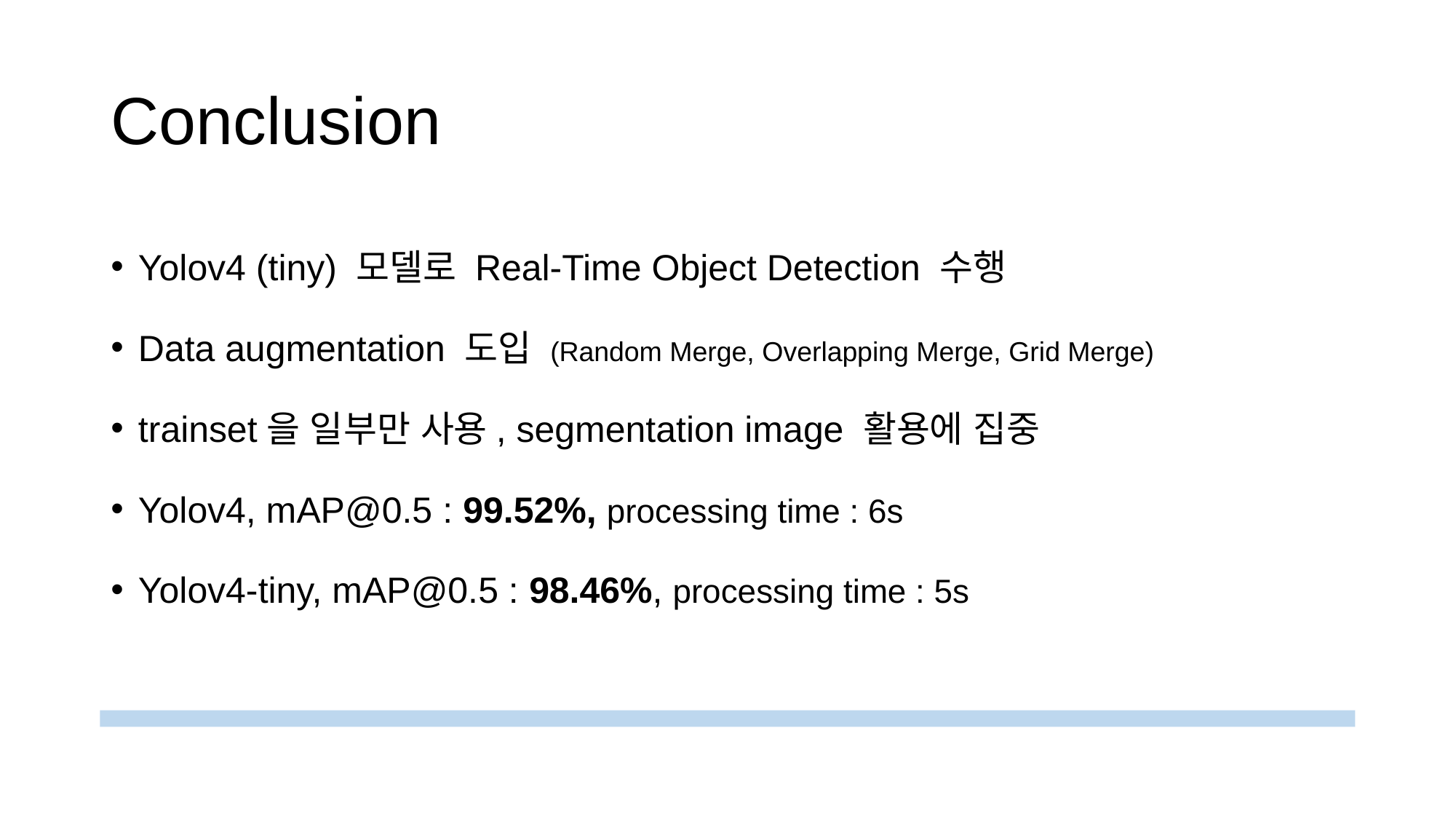

# Conclusion
Yolov4 (tiny) 모델로 Real-Time Object Detection 수행
Data augmentation 도입 (Random Merge, Overlapping Merge, Grid Merge)
trainset을 일부만 사용, segmentation image 활용에 집중
Yolov4, mAP@0.5 : 99.52%, processing time : 6s
Yolov4-tiny, mAP@0.5 : 98.46%, processing time : 5s